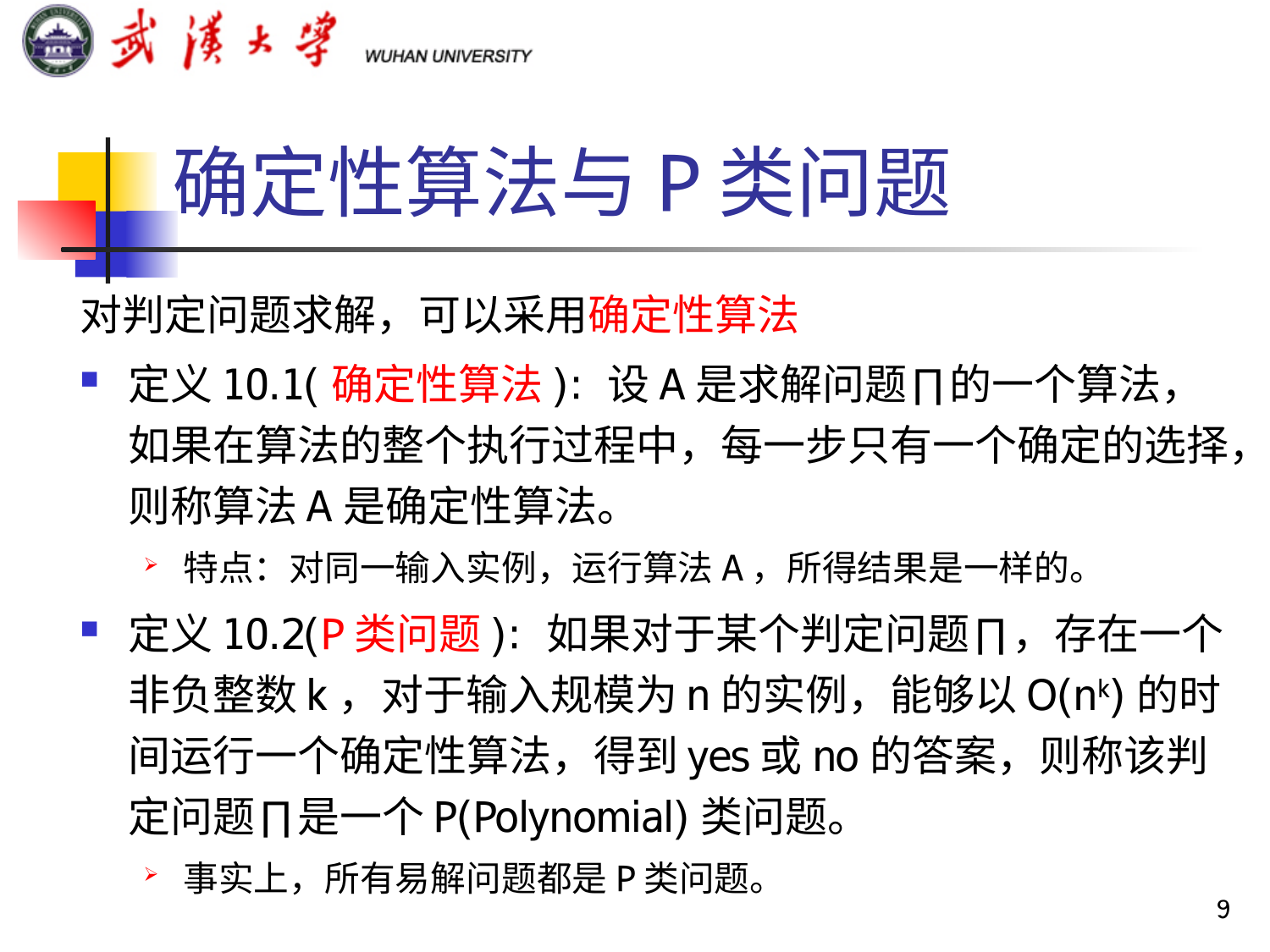

# 确定性算法与P类问题
对判定问题求解，可以采用确定性算法
定义10.1(确定性算法): 设A是求解问题∏的一个算法，如果在算法的整个执行过程中，每一步只有一个确定的选择，则称算法A是确定性算法。
特点：对同一输入实例，运行算法A，所得结果是一样的。
定义10.2(P类问题): 如果对于某个判定问题∏，存在一个非负整数k，对于输入规模为n的实例，能够以O(nk)的时间运行一个确定性算法，得到yes或no的答案，则称该判定问题∏是一个P(Polynomial)类问题。
事实上，所有易解问题都是P类问题。
9